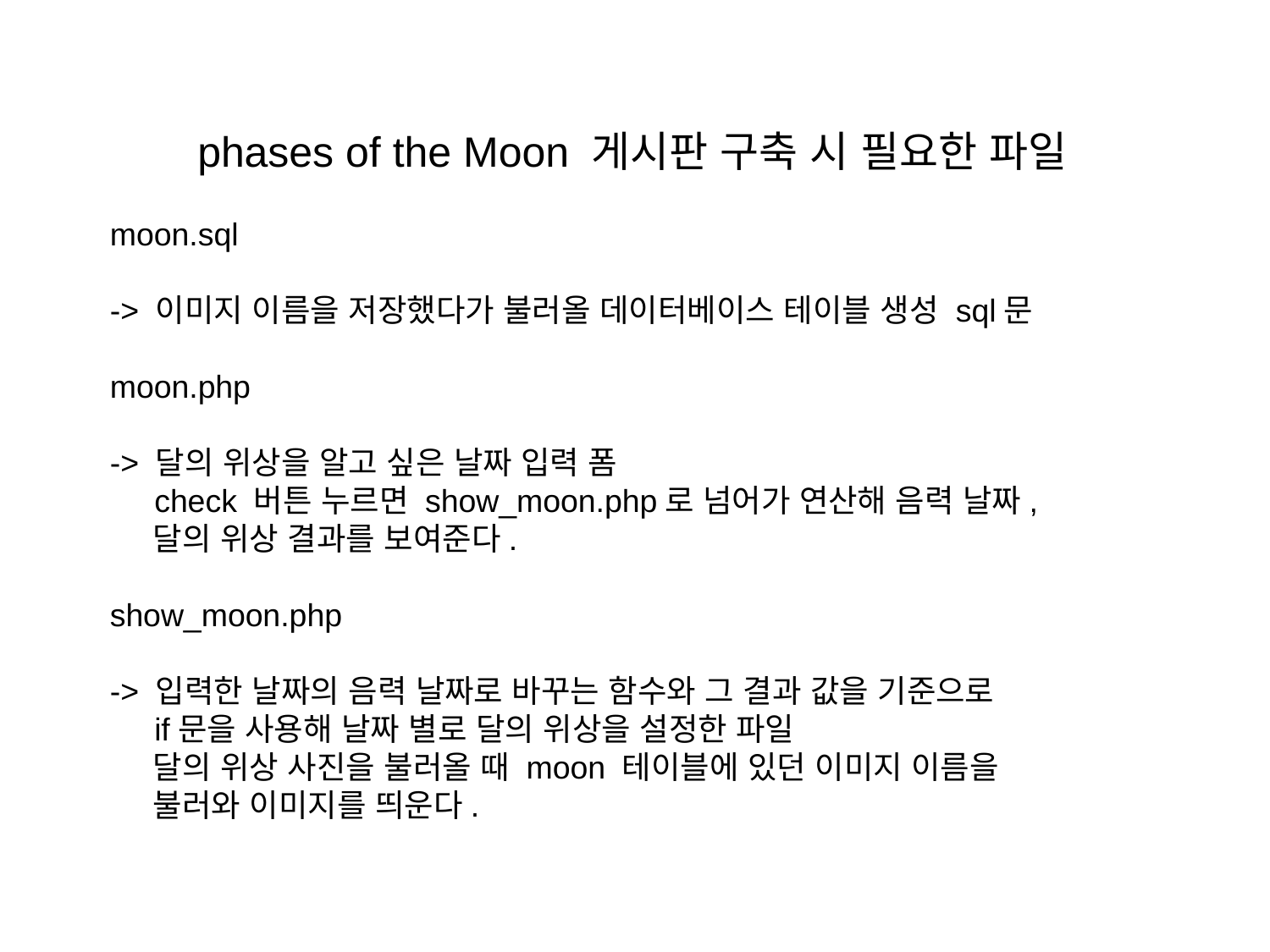

phases of the Moon 게시판 구축 시 필요한 파일

moon.sql

-> 이미지 이름을 저장했다가 불러올 데이터베이스 테이블 생성 sql문

moon.php

-> 달의 위상을 알고 싶은 날짜 입력 폼
     check 버튼 누르면 show_moon.php로 넘어가 연산해 음력 날짜,
    달의 위상 결과를 보여준다.

show_moon.php

-> 입력한 날짜의 음력 날짜로 바꾸는 함수와 그 결과 값을 기준으로
     if문을 사용해 날짜 별로 달의 위상을 설정한 파일
    달의 위상 사진을 불러올 때 moon 테이블에 있던 이미지 이름을
    불러와 이미지를 띄운다.